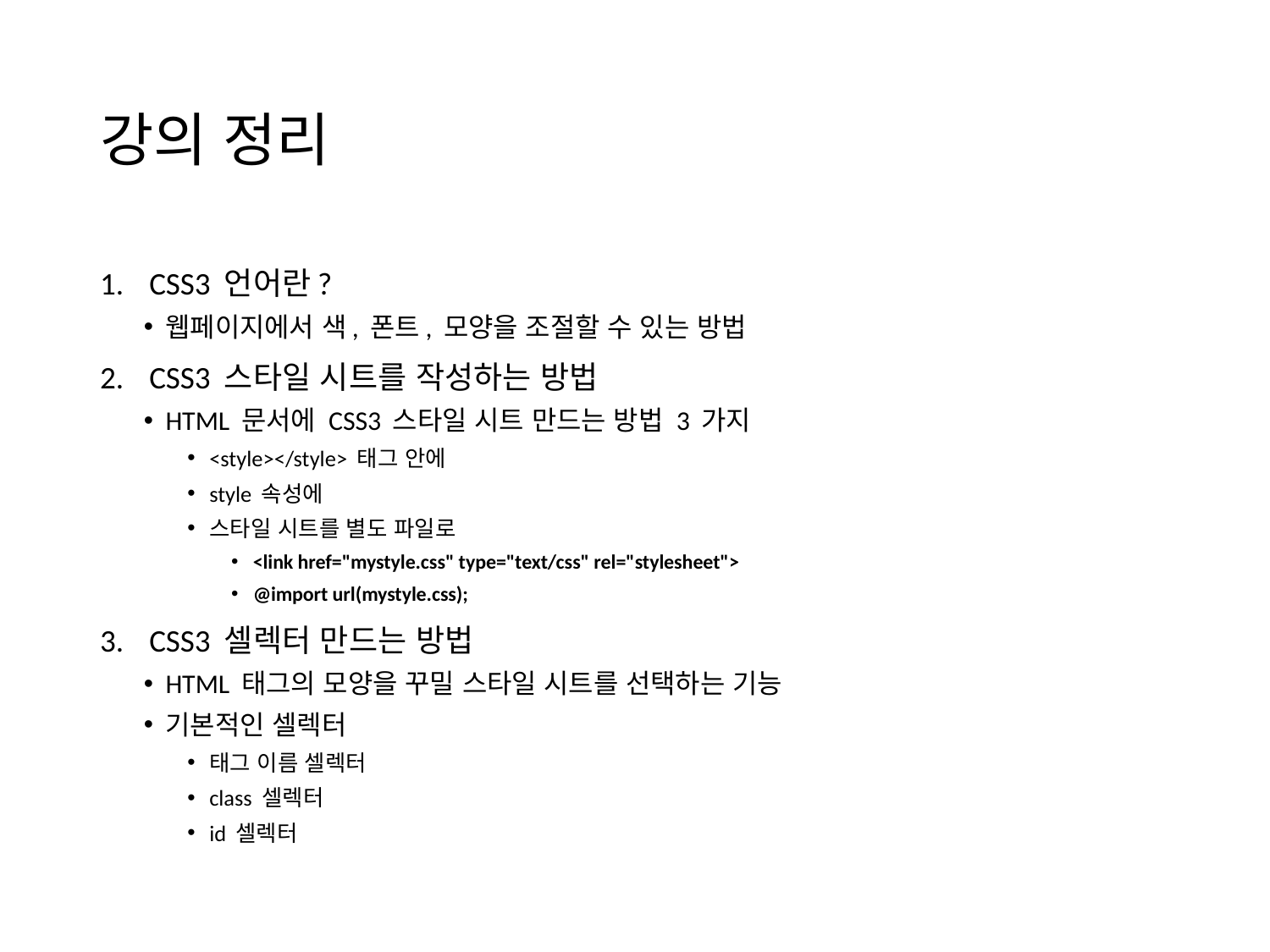

# 강의 정리
CSS3 언어란?
웹페이지에서 색, 폰트, 모양을 조절할 수 있는 방법
CSS3 스타일 시트를 작성하는 방법
HTML 문서에 CSS3 스타일 시트 만드는 방법 3 가지
<style></style> 태그 안에
style 속성에
스타일 시트를 별도 파일로
<link href="mystyle.css" type="text/css" rel="stylesheet">
@import url(mystyle.css);
CSS3 셀렉터 만드는 방법
HTML 태그의 모양을 꾸밀 스타일 시트를 선택하는 기능
기본적인 셀렉터
태그 이름 셀렉터
class 셀렉터
id 셀렉터